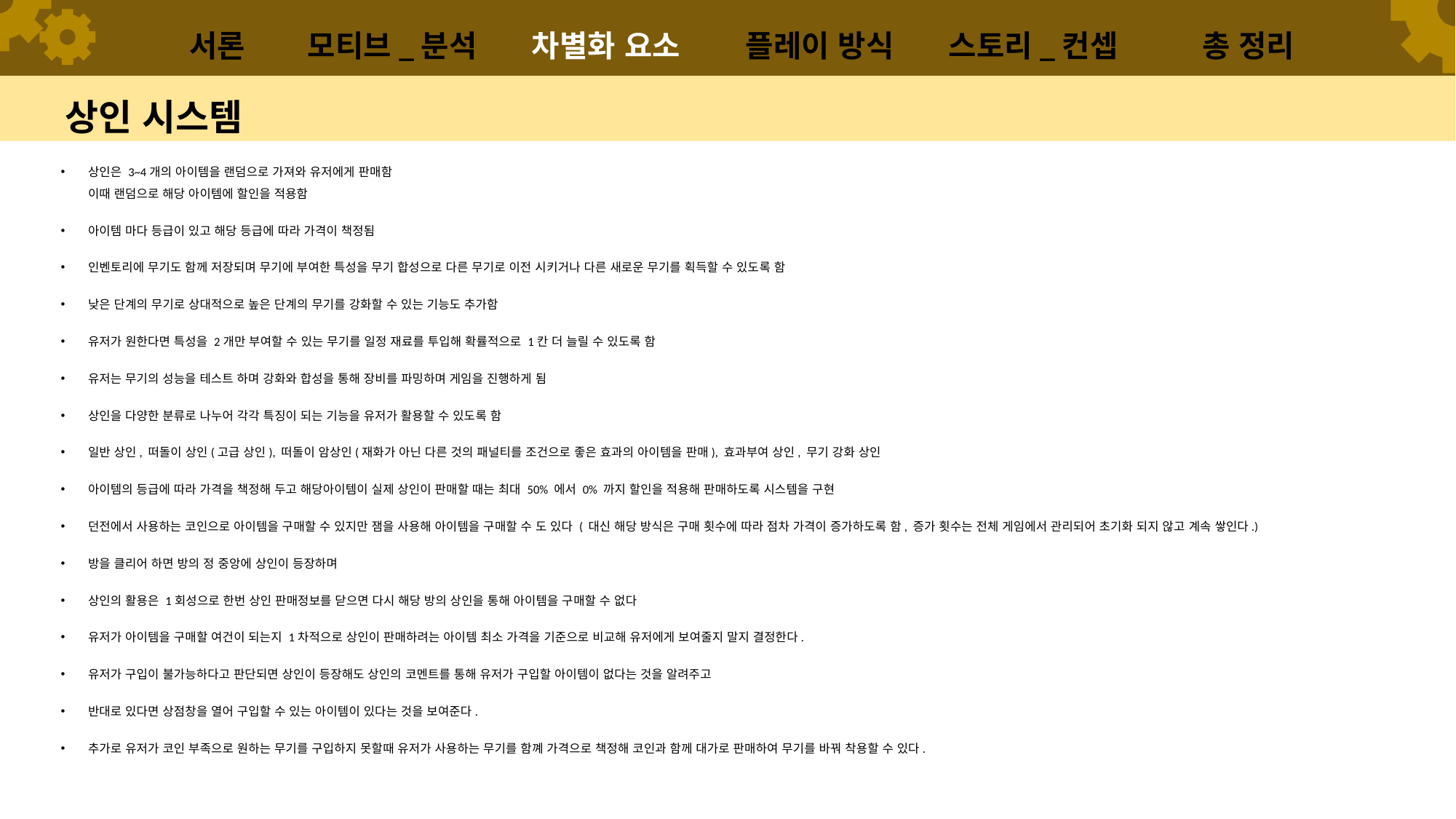

서론
모티브_분석
차별화 요소
플레이 방식
스토리_컨셉
총 정리
# 상인 시스템
상인은 3~4개의 아이템을 랜덤으로 가져와 유저에게 판매함
이때 랜덤으로 해당 아이템에 할인을 적용함
아이템 마다 등급이 있고 해당 등급에 따라 가격이 책정됨
인벤토리에 무기도 함께 저장되며 무기에 부여한 특성을 무기 합성으로 다른 무기로 이전 시키거나 다른 새로운 무기를 획득할 수 있도록 함
낮은 단계의 무기로 상대적으로 높은 단계의 무기를 강화할 수 있는 기능도 추가함
유저가 원한다면 특성을 2개만 부여할 수 있는 무기를 일정 재료를 투입해 확률적으로 1칸 더 늘릴 수 있도록 함
유저는 무기의 성능을 테스트 하며 강화와 합성을 통해 장비를 파밍하며 게임을 진행하게 됨
상인을 다양한 분류로 나누어 각각 특징이 되는 기능을 유저가 활용할 수 있도록 함
일반 상인, 떠돌이 상인(고급 상인), 떠돌이 암상인(재화가 아닌 다른 것의 패널티를 조건으로 좋은 효과의 아이템을 판매), 효과부여 상인, 무기 강화 상인
아이템의 등급에 따라 가격을 책정해 두고 해당아이템이 실제 상인이 판매할 때는 최대 50% 에서 0% 까지 할인을 적용해 판매하도록 시스템을 구현
던전에서 사용하는 코인으로 아이템을 구매할 수 있지만 잼을 사용해 아이템을 구매할 수 도 있다 ( 대신 해당 방식은 구매 횟수에 따라 점차 가격이 증가하도록 함, 증가 횟수는 전체 게임에서 관리되어 초기화 되지 않고 계속 쌓인다.)
방을 클리어 하면 방의 정 중앙에 상인이 등장하며
상인의 활용은 1회성으로 한번 상인 판매정보를 닫으면 다시 해당 방의 상인을 통해 아이템을 구매할 수 없다
유저가 아이템을 구매할 여건이 되는지 1차적으로 상인이 판매하려는 아이템 최소 가격을 기준으로 비교해 유저에게 보여줄지 말지 결정한다.
유저가 구입이 불가능하다고 판단되면 상인이 등장해도 상인의 코멘트를 통해 유저가 구입할 아이템이 없다는 것을 알려주고
반대로 있다면 상점창을 열어 구입할 수 있는 아이템이 있다는 것을 보여준다.
추가로 유저가 코인 부족으로 원하는 무기를 구입하지 못할때 유저가 사용하는 무기를 함꼐 가격으로 책정해 코인과 함께 대가로 판매하여 무기를 바꿔 착용할 수 있다.